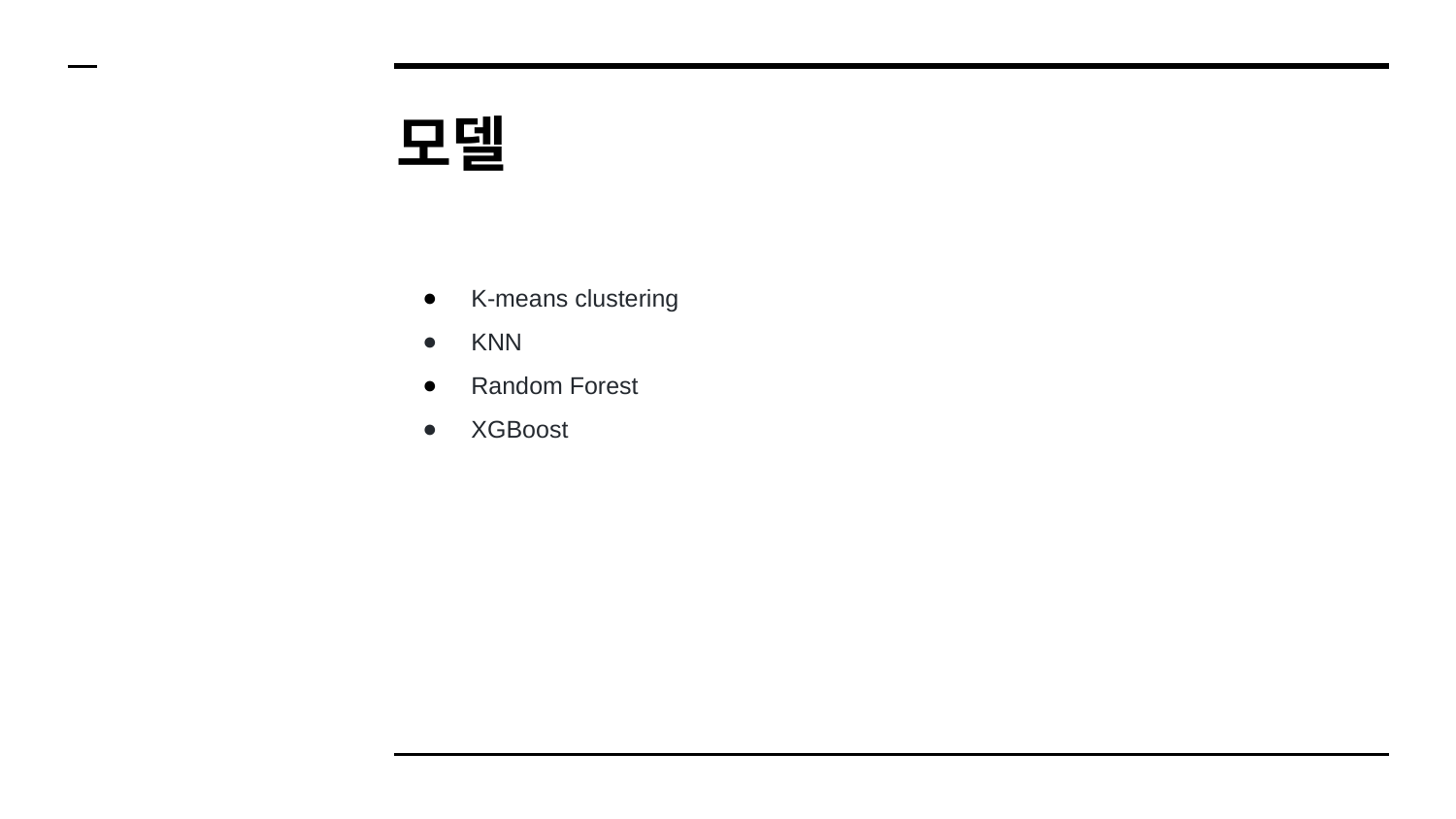

# 모델
K-means clustering
KNN
Random Forest
XGBoost